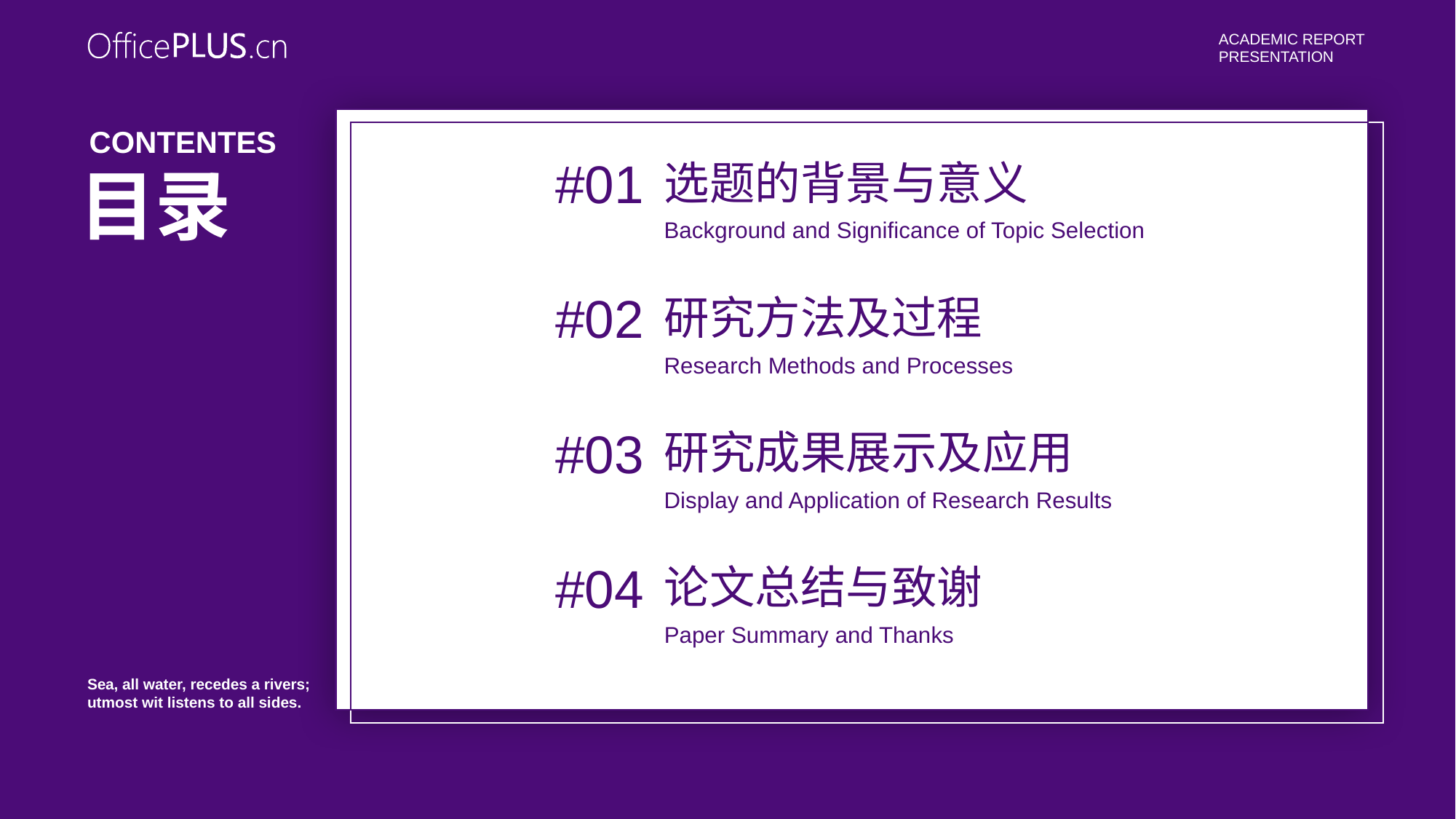

Academic report
presentation

CONTENTES

#01
选题的背景与意义
目录
Background and Significance of Topic Selection
#02
研究方法及过程
Research Methods and Processes
#03
研究成果展示及应用
Display and Application of Research Results
#04
论文总结与致谢
Paper Summary and Thanks
Sea, all water, recedes a rivers;
utmost wit listens to all sides.